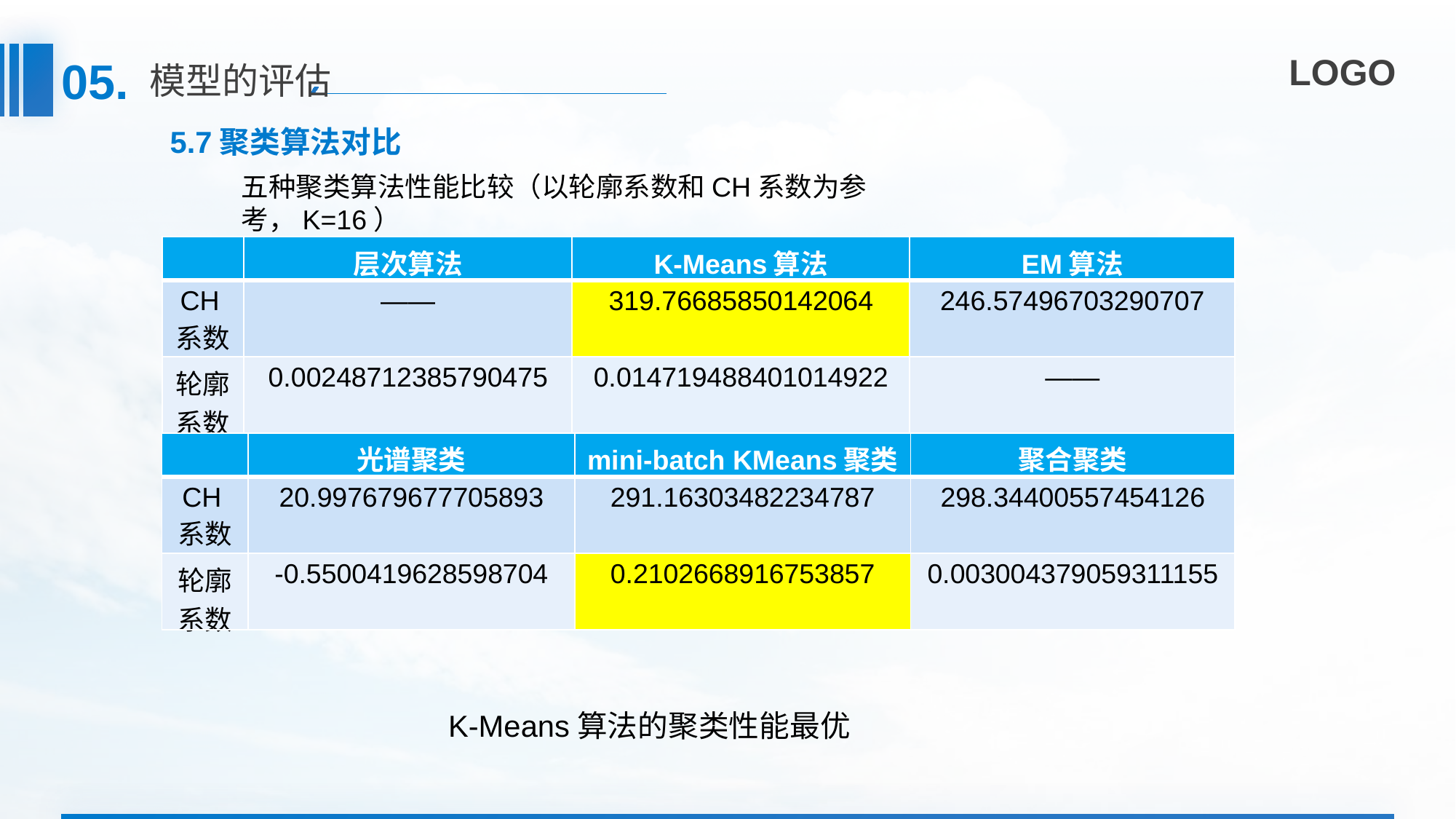

05.
模型的评估

5.7聚类算法对比
五种聚类算法性能比较（以轮廓系数和CH系数为参考，K=16）
|  | 层次算法 | K-Means算法 | EM算法 |
| --- | --- | --- | --- |
| CH系数 | —— | 319.76685850142064 | 246.57496703290707 |
| 轮廓系数 | 0.00248712385790475 | 0.014719488401014922 | —— |
|  | 光谱聚类 | mini-batch KMeans聚类 | 聚合聚类 |
| --- | --- | --- | --- |
| CH系数 | 20.997679677705893 | 291.16303482234787 | 298.34400557454126 |
| 轮廓系数 | -0.5500419628598704 | 0.2102668916753857 | 0.003004379059311155 |
K-Means算法的聚类性能最优